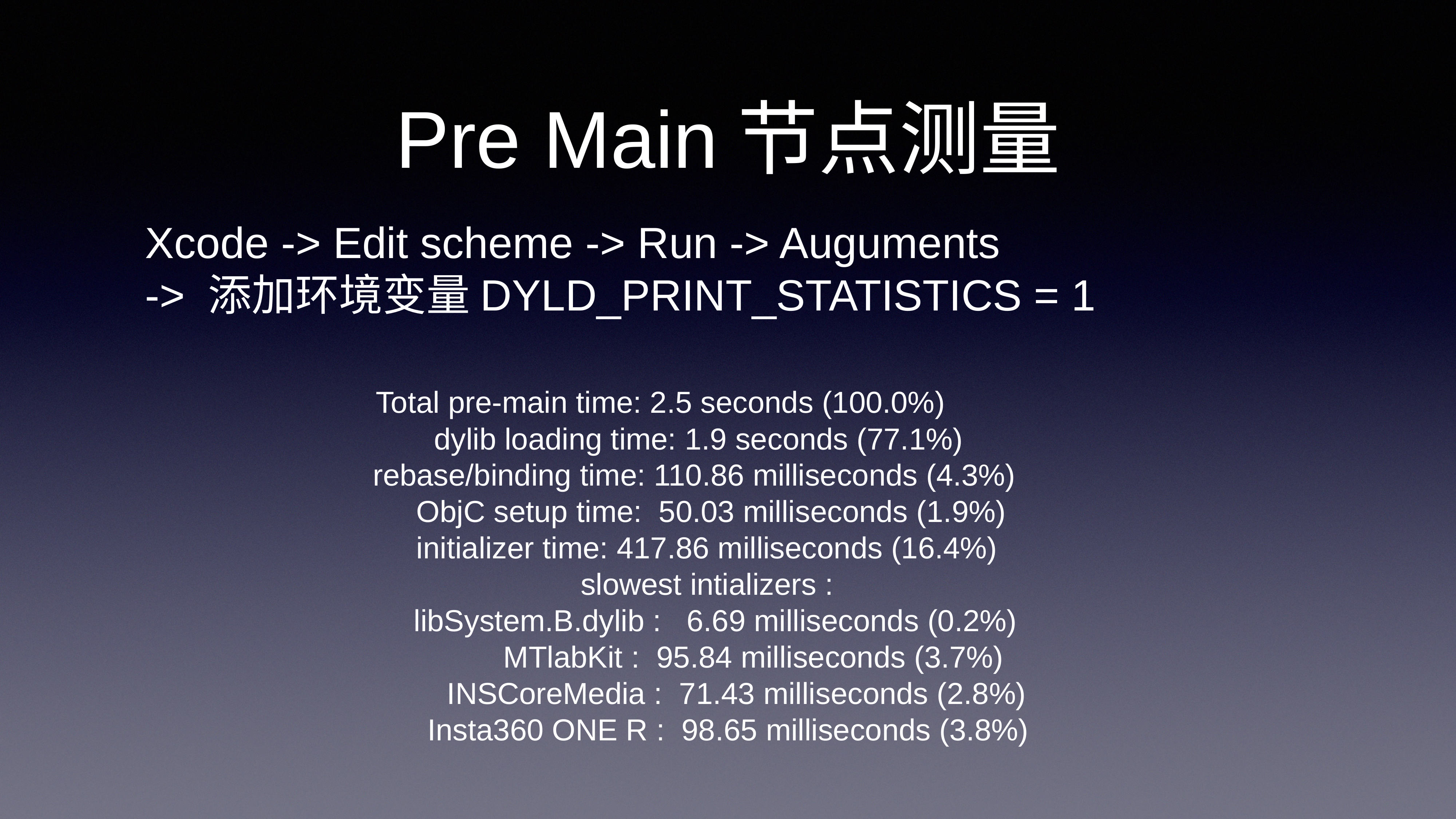

# Pre Main节点测量
Xcode -> Edit scheme -> Run -> Auguments
-> 添加环境变量DYLD_PRINT_STATISTICS = 1
Total pre-main time: 2.5 seconds (100.0%)
         dylib loading time: 1.9 seconds (77.1%)
        rebase/binding time: 110.86 milliseconds (4.3%)
            ObjC setup time:  50.03 milliseconds (1.9%)
           initializer time: 417.86 milliseconds (16.4%)
           slowest intializers :
             libSystem.B.dylib :   6.69 milliseconds (0.2%)
                      MTlabKit :  95.84 milliseconds (3.7%)
                  INSCoreMedia :  71.43 milliseconds (2.8%)
                Insta360 ONE R :  98.65 milliseconds (3.8%)